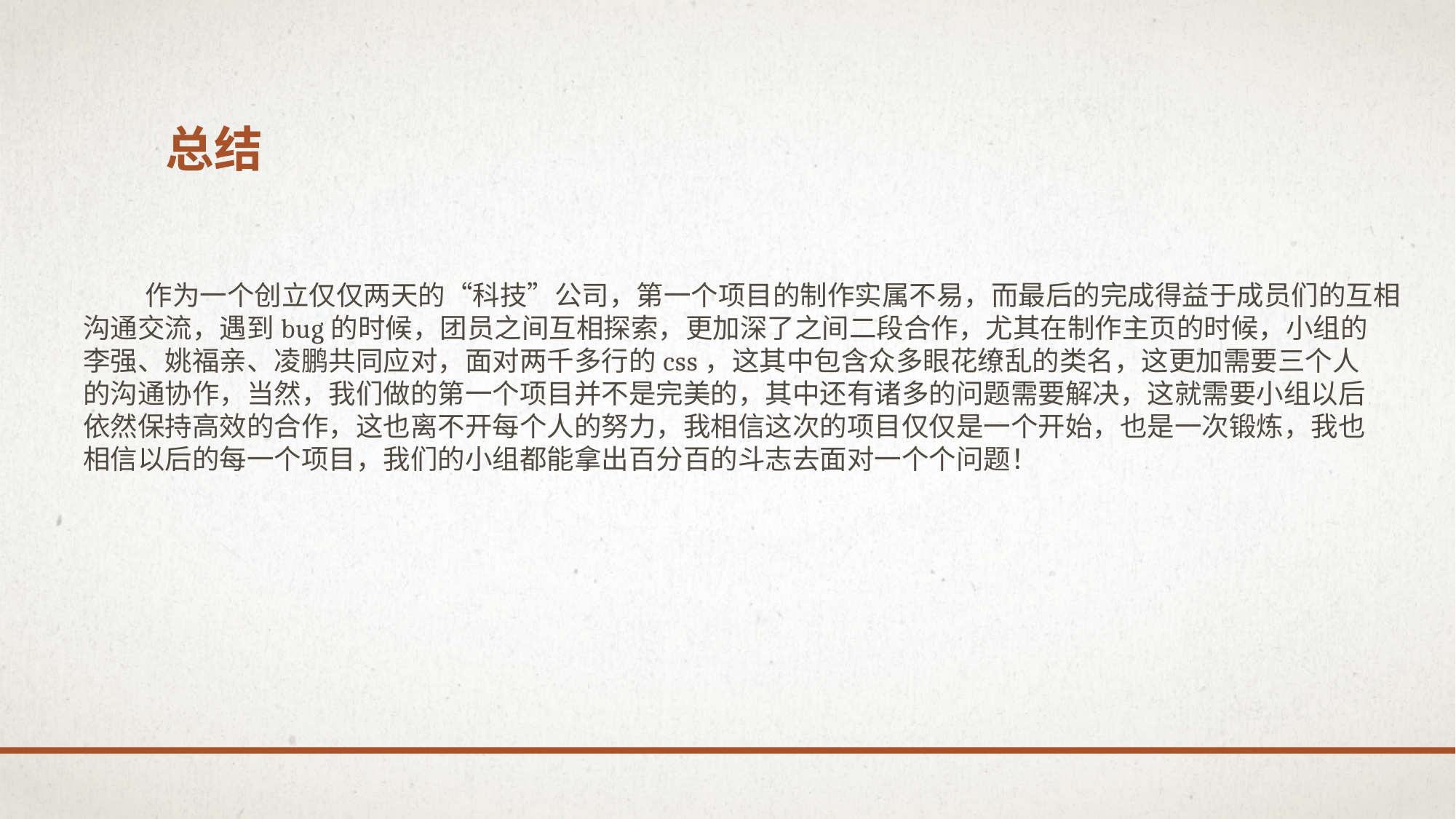

# 总结
         作为一个创立仅仅两天的“科技”公司，第一个项目的制作实属不易，而最后的完成得益于成员们的互相
沟通交流，遇到bug的时候，团员之间互相探索，更加深了之间二段合作，尤其在制作主页的时候，小组的
李强、姚福亲、凌鹏共同应对，面对两千多行的css，这其中包含众多眼花缭乱的类名，这更加需要三个人
的沟通协作，当然，我们做的第一个项目并不是完美的，其中还有诸多的问题需要解决，这就需要小组以后
依然保持高效的合作，这也离不开每个人的努力，我相信这次的项目仅仅是一个开始，也是一次锻炼，我也
相信以后的每一个项目，我们的小组都能拿出百分百的斗志去面对一个个问题！